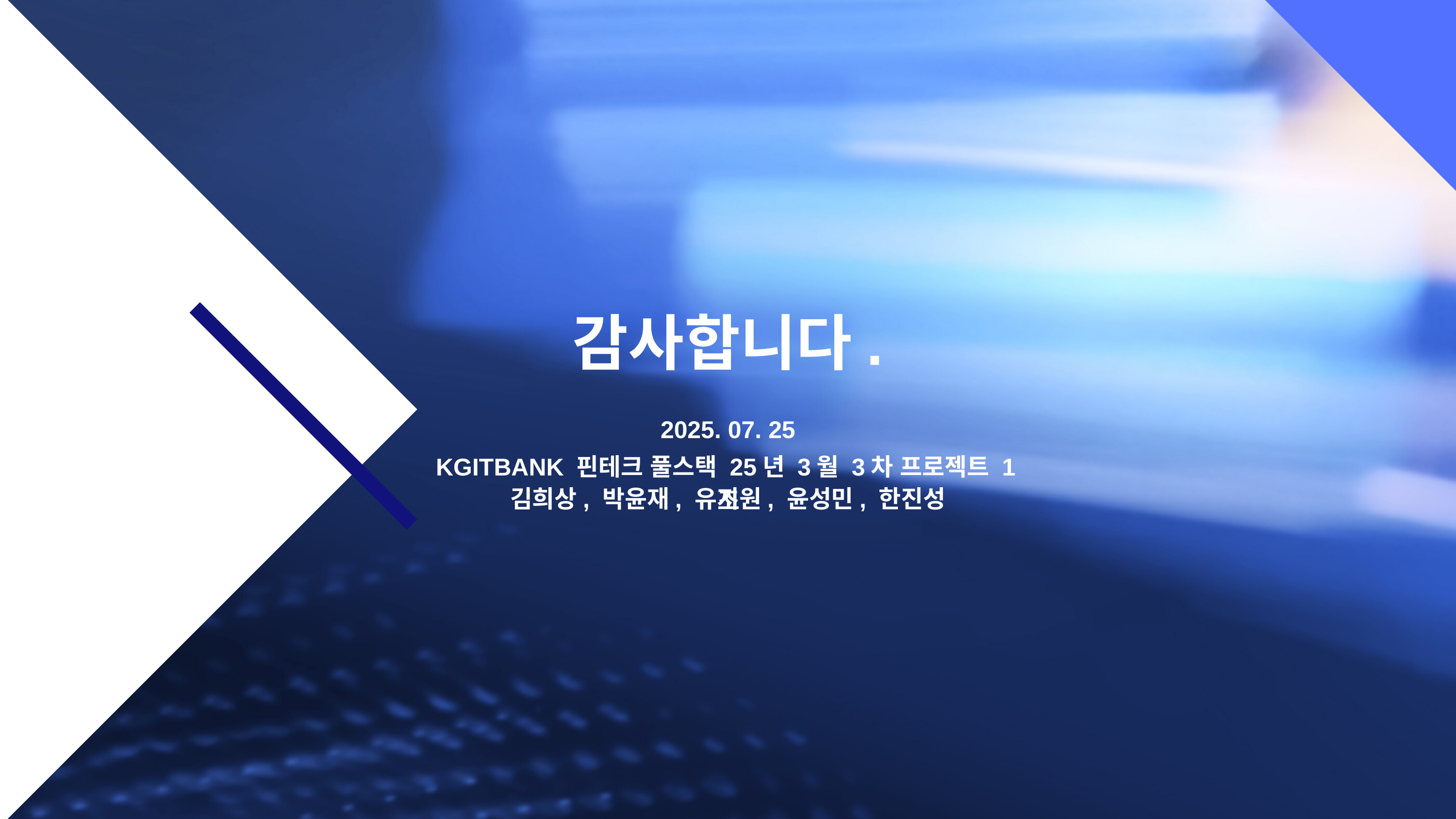

매수의 민족 팀

감사합니다.

2025. 07. 25
KGITBANK 핀테크 풀스택 25년 3월 3차 프로젝트 1조
김희상, 박윤재, 유지원, 윤성민, 한진성